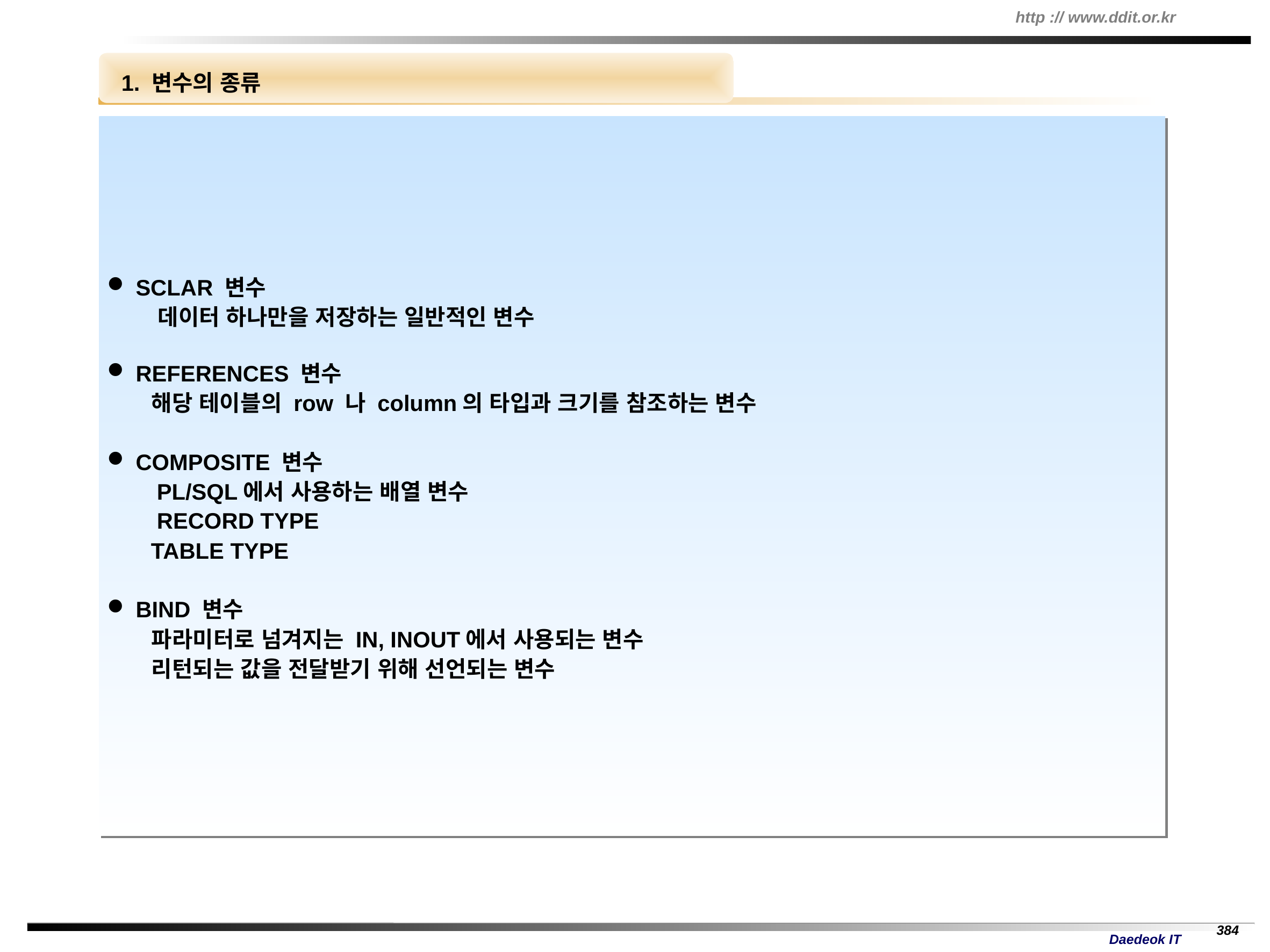

1. 변수의 종류

 SCLAR 변수
     데이터 하나만을 저장하는 일반적인 변수
 REFERENCES 변수
    해당 테이블의 row 나 column의 타입과 크기를 참조하는 변수
 COMPOSITE 변수
    PL/SQL에서 사용하는 배열 변수
    RECORD TYPE
    TABLE TYPE
 BIND 변수
    파라미터로 넘겨지는 IN, INOUT에서 사용되는 변수
    리턴되는 값을 전달받기 위해 선언되는 변수